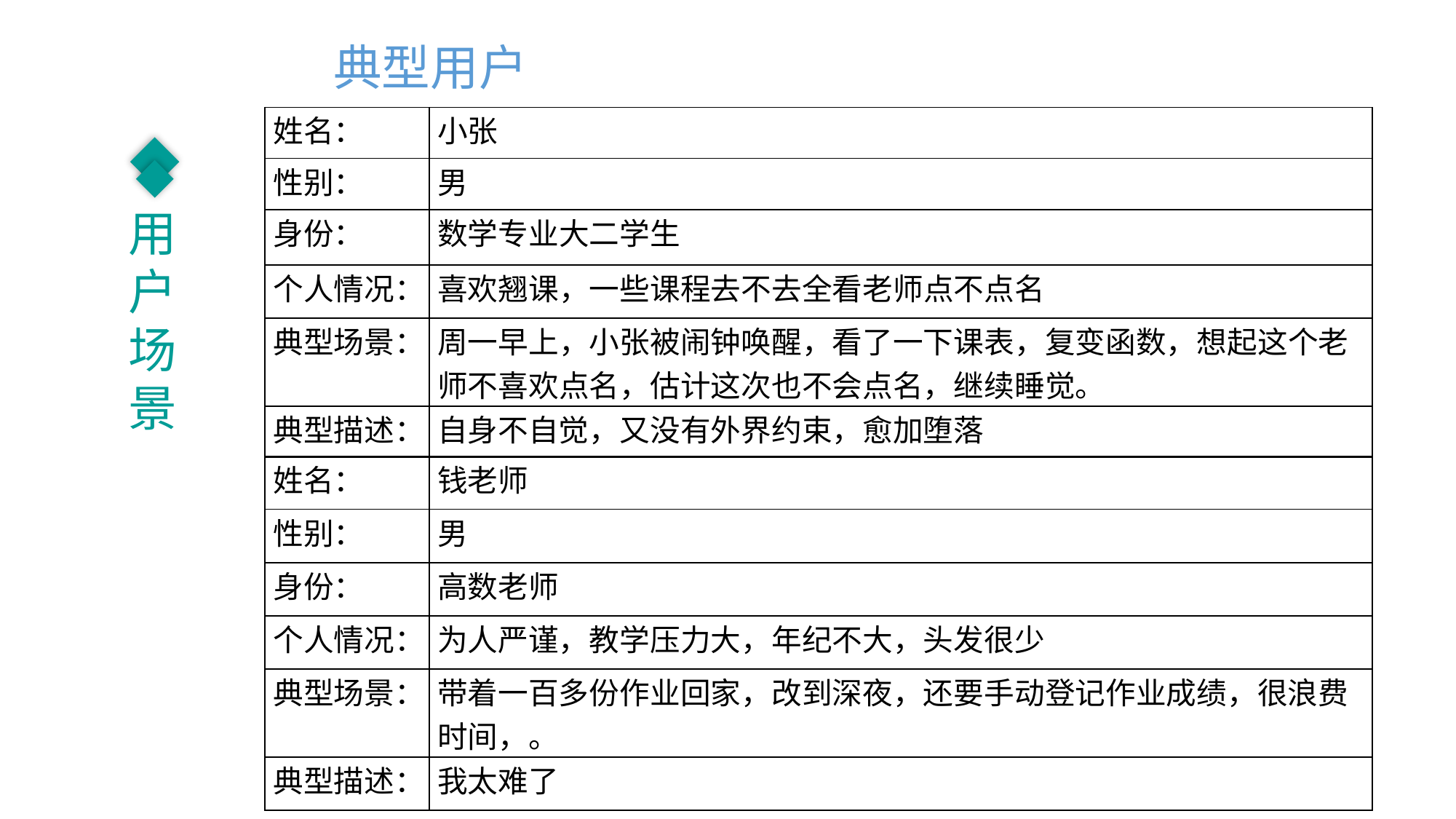

典型用户
| 姓名： | 小张 |
| --- | --- |
| 性别： | 男 |
| 身份： | 数学专业大二学生 |
| 个人情况： | 喜欢翘课，一些课程去不去全看老师点不点名 |
| 典型场景： | 周一早上，小张被闹钟唤醒，看了一下课表，复变函数，想起这个老师不喜欢点名，估计这次也不会点名，继续睡觉。 |
| 典型描述： | 自身不自觉，又没有外界约束，愈加堕落 |

用户场景
| 姓名： | 钱老师 |
| --- | --- |
| 性别： | 男 |
| 身份： | 高数老师 |
| 个人情况： | 为人严谨，教学压力大，年纪不大，头发很少 |
| 典型场景： | 带着一百多份作业回家，改到深夜，还要手动登记作业成绩，很浪费时间，。 |
| 典型描述： | 我太难了 |